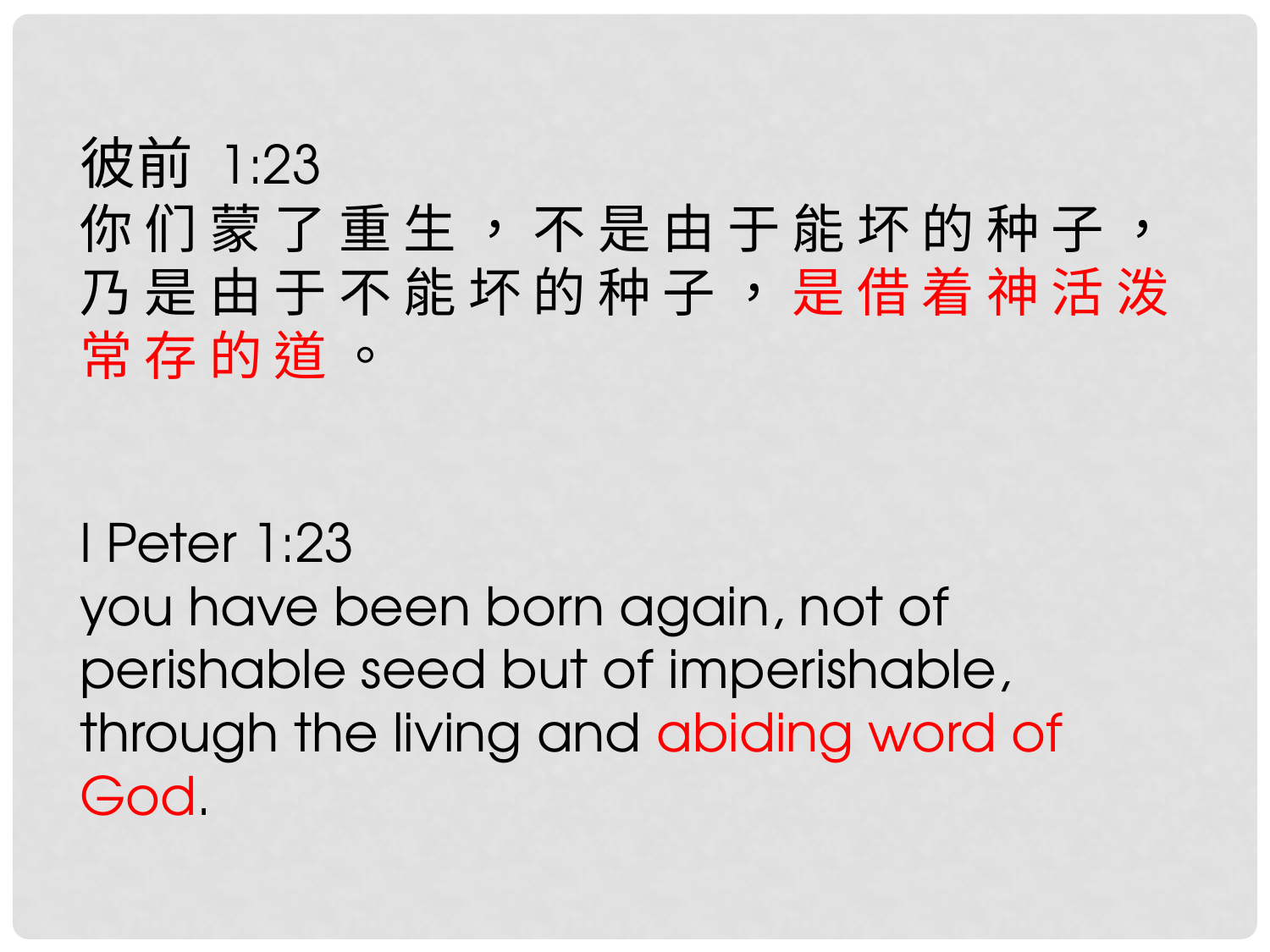

彼前 1:23
你 们 蒙 了 重 生 ， 不 是 由 于 能 坏 的 种 子 ， 乃 是 由 于 不 能 坏 的 种 子 ， 是 借 着 神 活 泼 常 存 的 道 。
I Peter 1:23
you have been born again, not of perishable seed but of imperishable, through the living and abiding word of God.